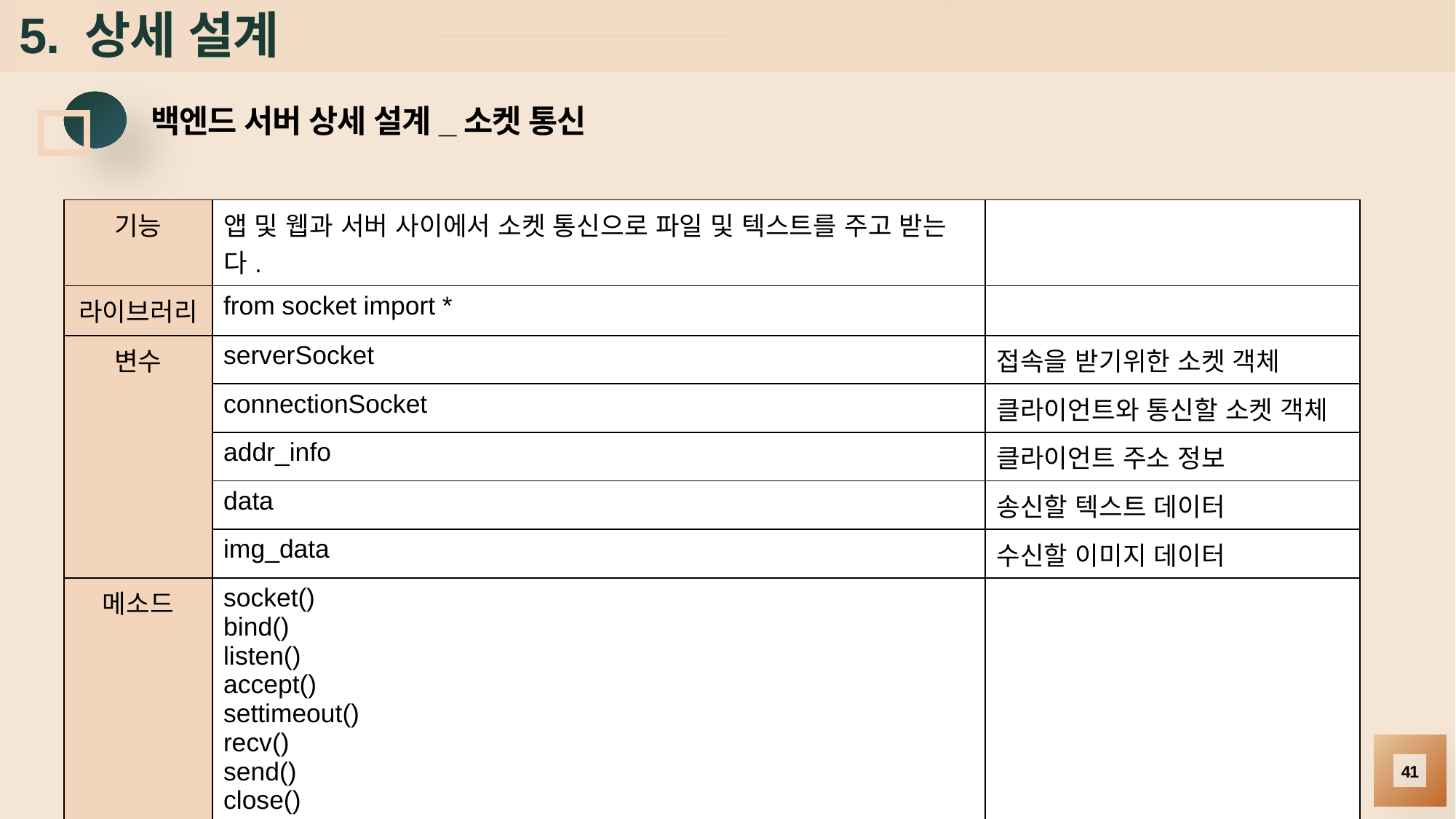

# 5. 상세 설계

백엔드 서버 상세 설계_소켓 통신

| 기능 | 앱 및 웹과 서버 사이에서 소켓 통신으로 파일 및 텍스트를 주고 받는다. |  |
| --- | --- | --- |
| 라이브러리 | from socket import \* |  |
| 변수 | serverSocket | 접속을 받기위한 소켓 객체 |
|  | connectionSocket | 클라이언트와 통신할 소켓 객체 |
|  | addr\_info | 클라이언트 주소 정보 |
|  | data | 송신할 텍스트 데이터 |
|  | img\_data | 수신할 이미지 데이터 |
| 메소드 | socket() bind() listen() accept() settimeout() recv() send() close() |  |
41